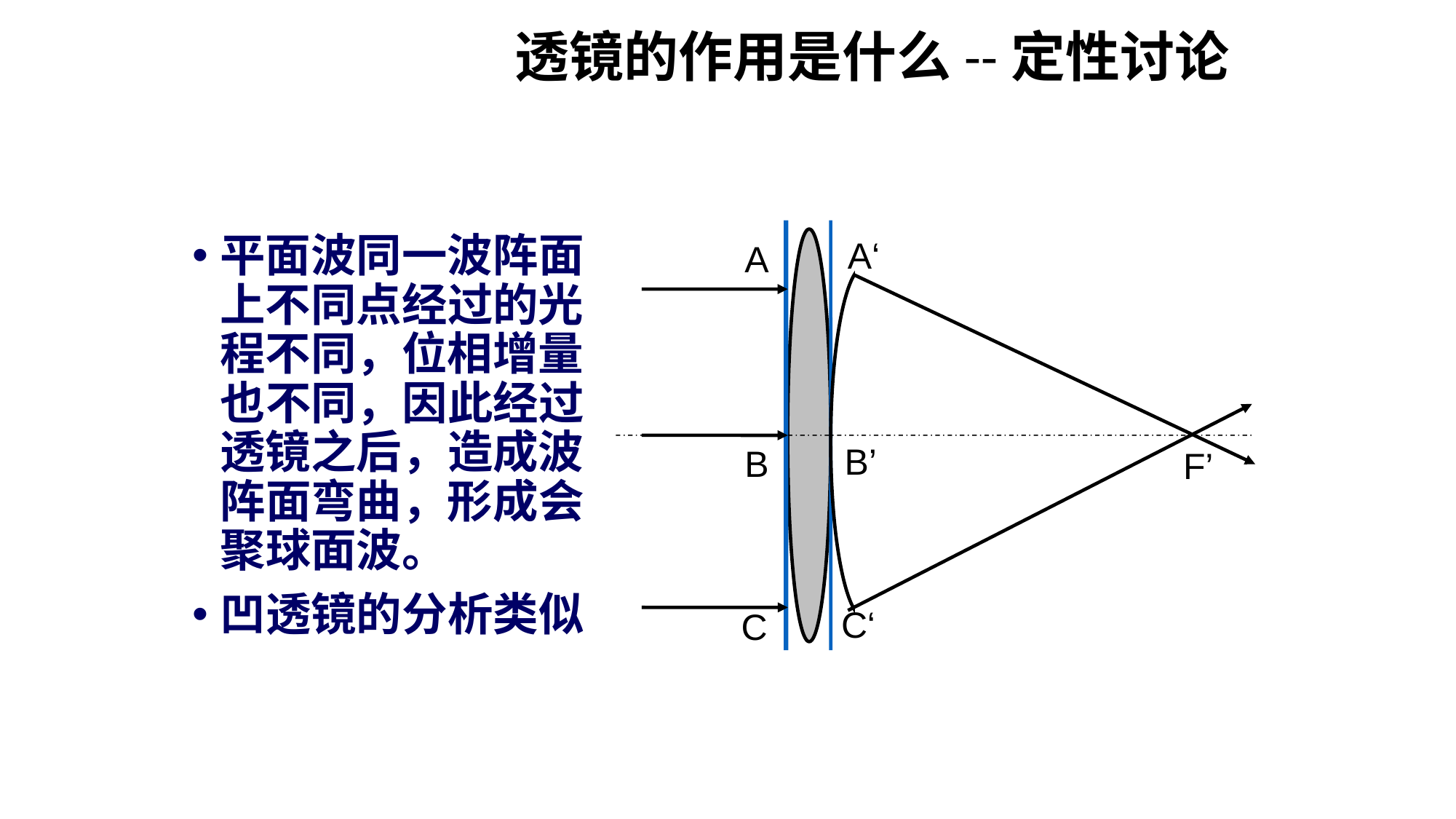

# 透镜的作用是什么--定性讨论

A‘
平面波同一波阵面上不同点经过的光程不同，位相增量也不同，因此经过透镜之后，造成波阵面弯曲，形成会聚球面波。
凹透镜的分析类似

A

B’

B
F’
C‘
C